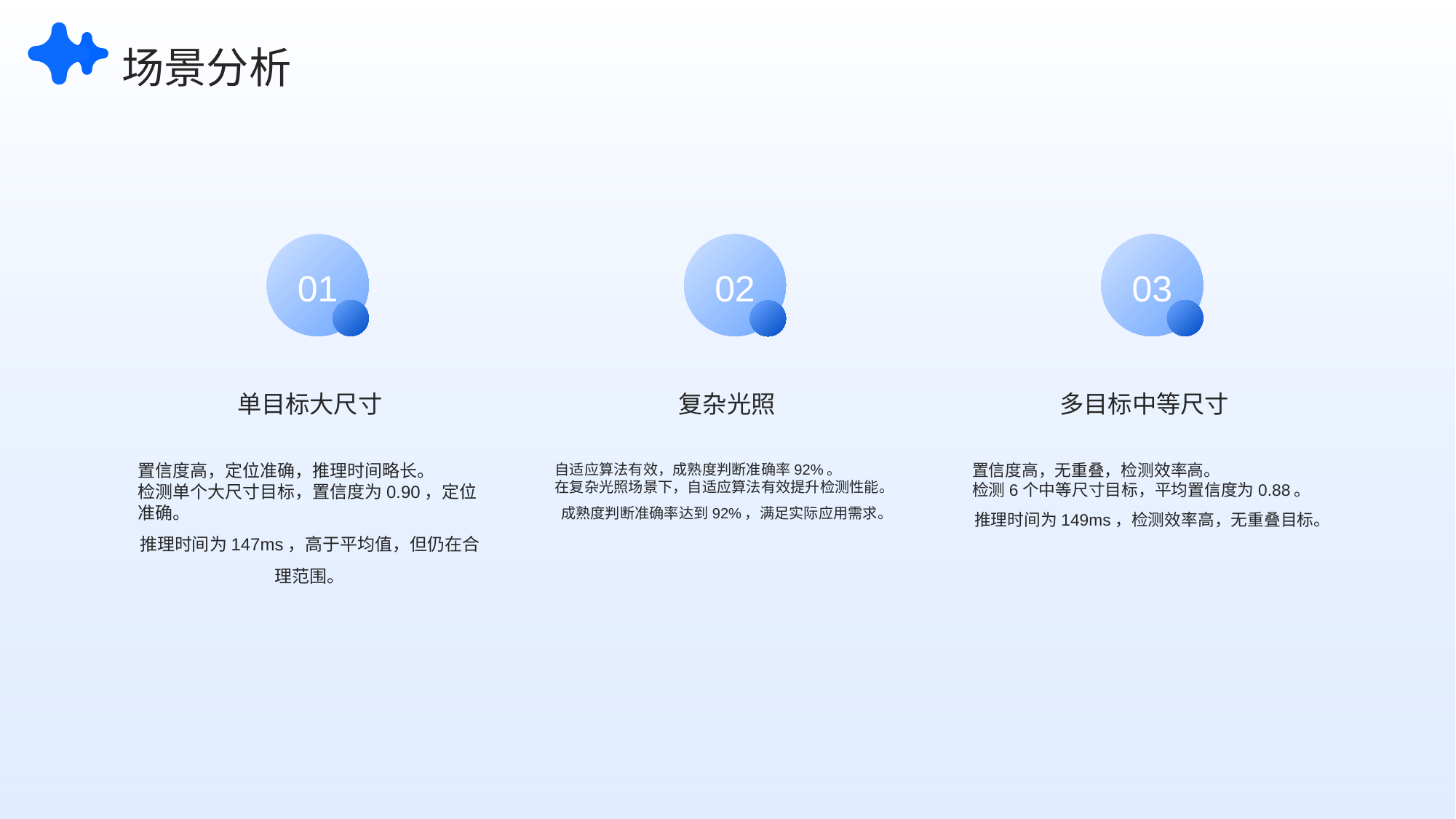

场景分析

01
02
03

单目标大尺寸
复杂光照
多目标中等尺寸
置信度高，定位准确，推理时间略长。
检测单个大尺寸目标，置信度为0.90，定位准确。
推理时间为147ms，高于平均值，但仍在合理范围。
自适应算法有效，成熟度判断准确率92%。
在复杂光照场景下，自适应算法有效提升检测性能。
成熟度判断准确率达到92%，满足实际应用需求。
置信度高，无重叠，检测效率高。
检测6个中等尺寸目标，平均置信度为0.88。
推理时间为149ms，检测效率高，无重叠目标。